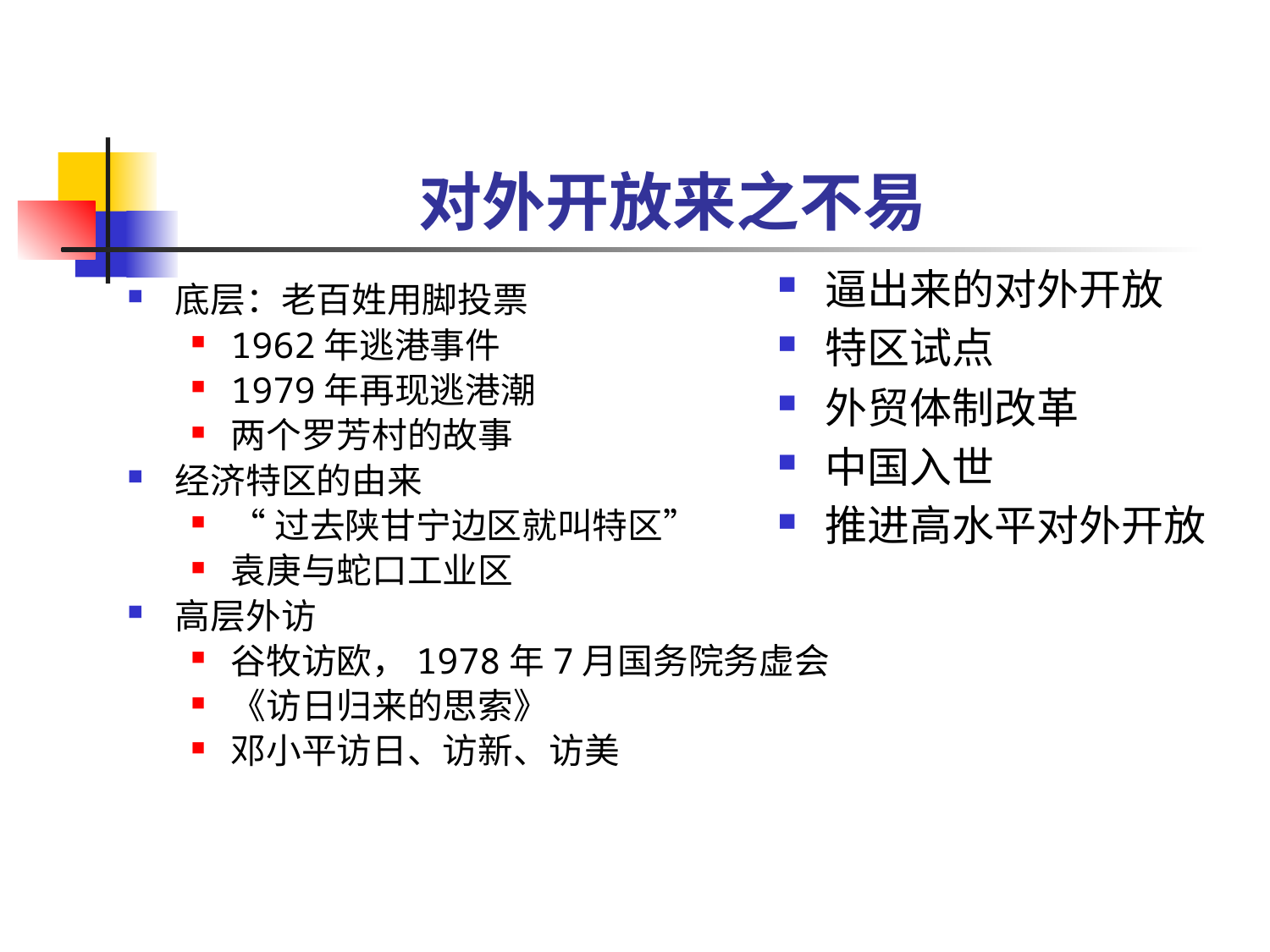

# 对外开放来之不易
逼出来的对外开放
特区试点
外贸体制改革
中国入世
推进高水平对外开放

底层：老百姓用脚投票
1962年逃港事件
1979年再现逃港潮
两个罗芳村的故事
经济特区的由来
“过去陕甘宁边区就叫特区”
袁庚与蛇口工业区
高层外访
谷牧访欧，1978年7月国务院务虚会
《访日归来的思索》
邓小平访日、访新、访美